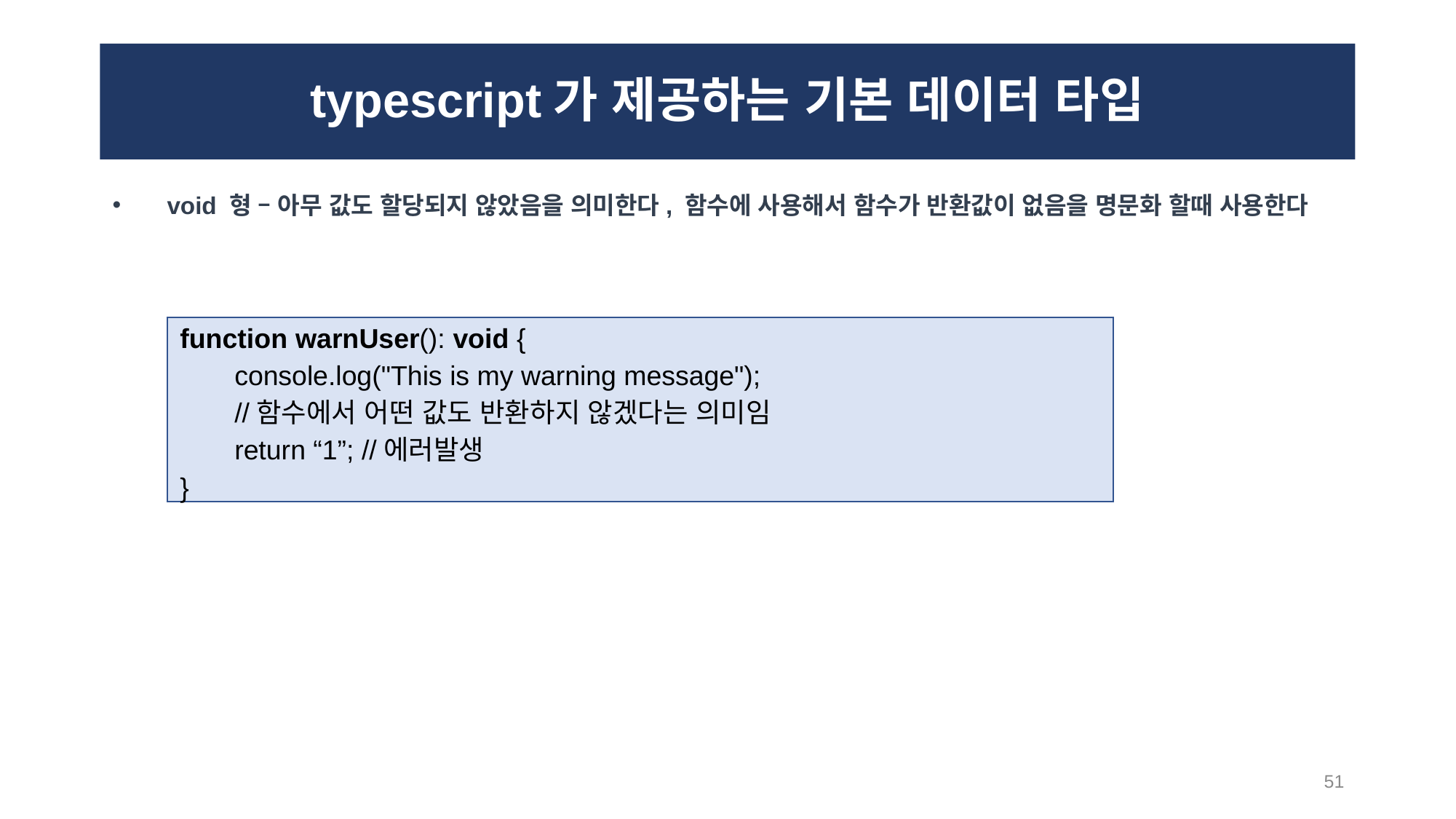

# typescript가 제공하는 기본 데이터 타입
void 형 – 아무 값도 할당되지 않았음을 의미한다, 함수에 사용해서 함수가 반환값이 없음을 명문화 할때 사용한다

function warnUser(): void {
	console.log("This is my warning message");
	//함수에서 어떤 값도 반환하지 않겠다는 의미임
	return “1”; //에러발생
}
51